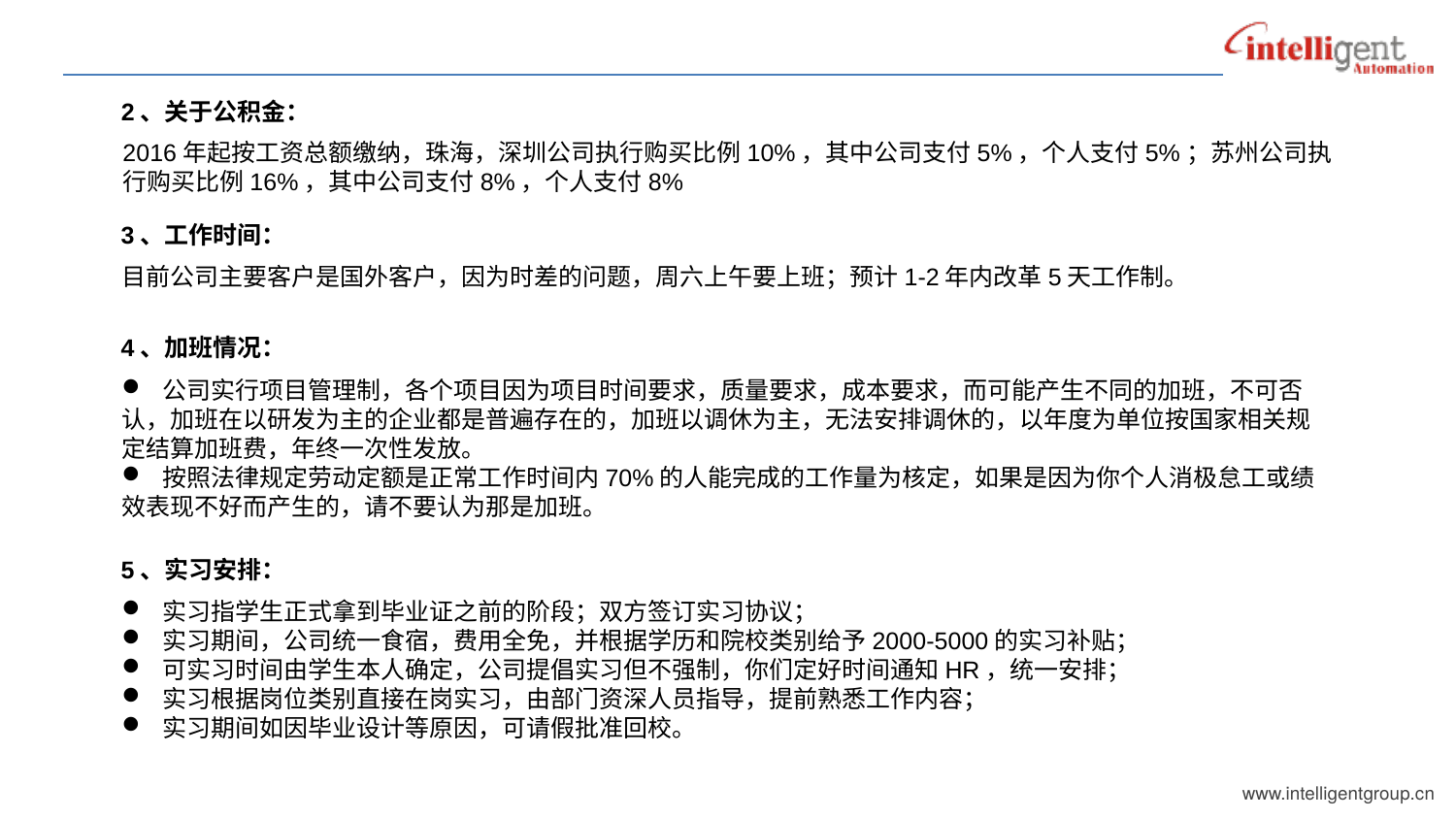

2、关于公积金：
2016年起按工资总额缴纳，珠海，深圳公司执行购买比例10%，其中公司支付5%，个人支付5%；苏州公司执行购买比例16%，其中公司支付8%，个人支付8%
3、工作时间：
目前公司主要客户是国外客户，因为时差的问题，周六上午要上班；预计1-2年内改革5天工作制。
4、加班情况：
  公司实行项目管理制，各个项目因为项目时间要求，质量要求，成本要求，而可能产生不同的加班，不可否认，加班在以研发为主的企业都是普遍存在的，加班以调休为主，无法安排调休的，以年度为单位按国家相关规定结算加班费，年终一次性发放。
  按照法律规定劳动定额是正常工作时间内70%的人能完成的工作量为核定，如果是因为你个人消极怠工或绩效表现不好而产生的，请不要认为那是加班。

5、实习安排：
  实习指学生正式拿到毕业证之前的阶段；双方签订实习协议；
  实习期间，公司统一食宿，费用全免，并根据学历和院校类别给予2000-5000的实习补贴；
  可实习时间由学生本人确定，公司提倡实习但不强制，你们定好时间通知HR，统一安排；
  实习根据岗位类别直接在岗实习，由部门资深人员指导，提前熟悉工作内容；
  实习期间如因毕业设计等原因，可请假批准回校。